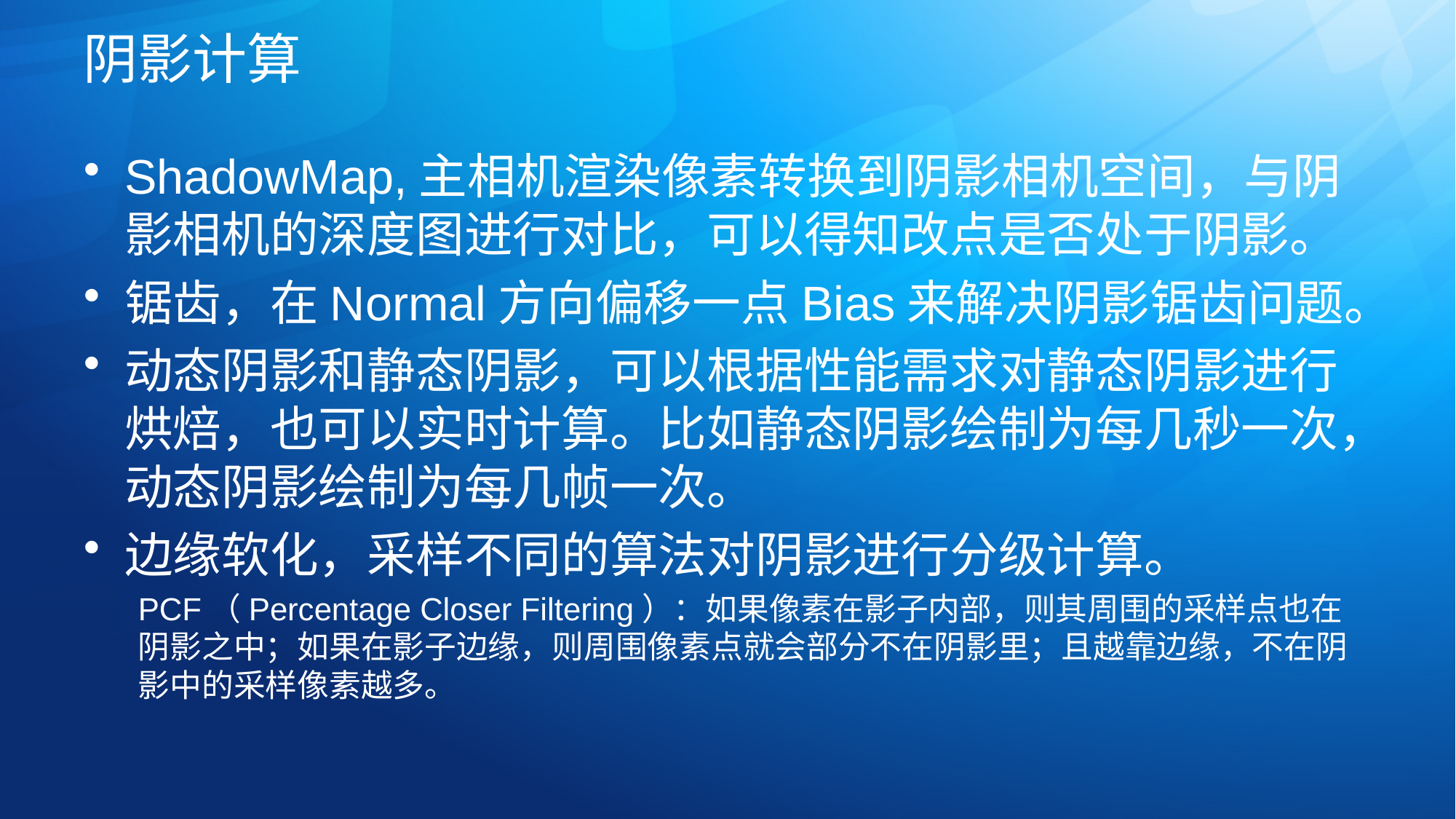

# 阴影计算
ShadowMap,主相机渲染像素转换到阴影相机空间，与阴影相机的深度图进行对比，可以得知改点是否处于阴影。
锯齿，在Normal方向偏移一点Bias来解决阴影锯齿问题。
动态阴影和静态阴影，可以根据性能需求对静态阴影进行烘焙，也可以实时计算。比如静态阴影绘制为每几秒一次，动态阴影绘制为每几帧一次。
边缘软化，采样不同的算法对阴影进行分级计算。
PCF（Percentage Closer Filtering）：如果像素在影子内部，则其周围的采样点也在阴影之中；如果在影子边缘，则周围像素点就会部分不在阴影里；且越靠边缘，不在阴影中的采样像素越多。